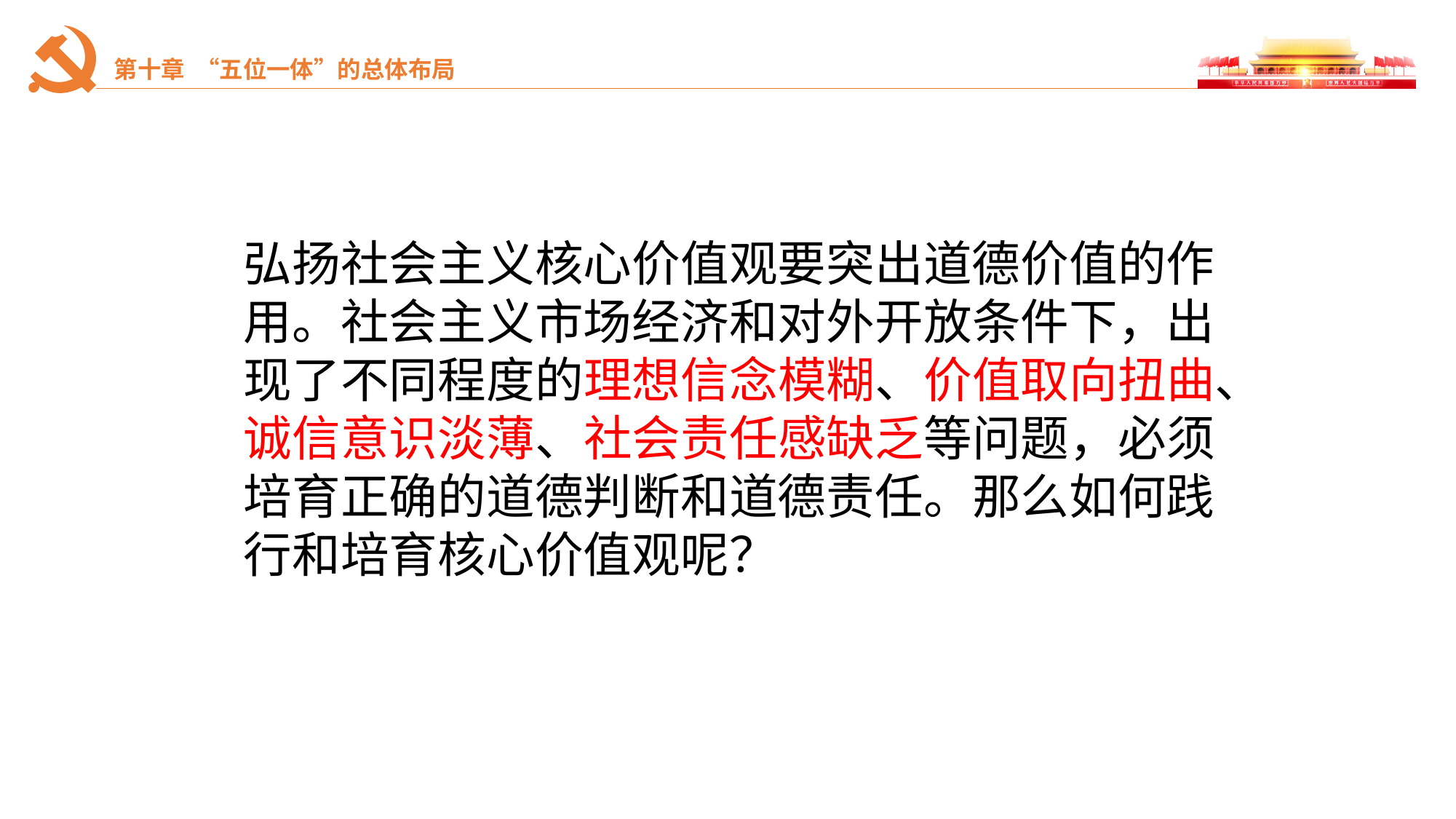

弘扬社会主义核心价值观要突出道德价值的作用。社会主义市场经济和对外开放条件下，出现了不同程度的理想信念模糊、价值取向扭曲、诚信意识淡薄、社会责任感缺乏等问题，必须培育正确的道德判断和道德责任。那么如何践行和培育核心价值观呢？